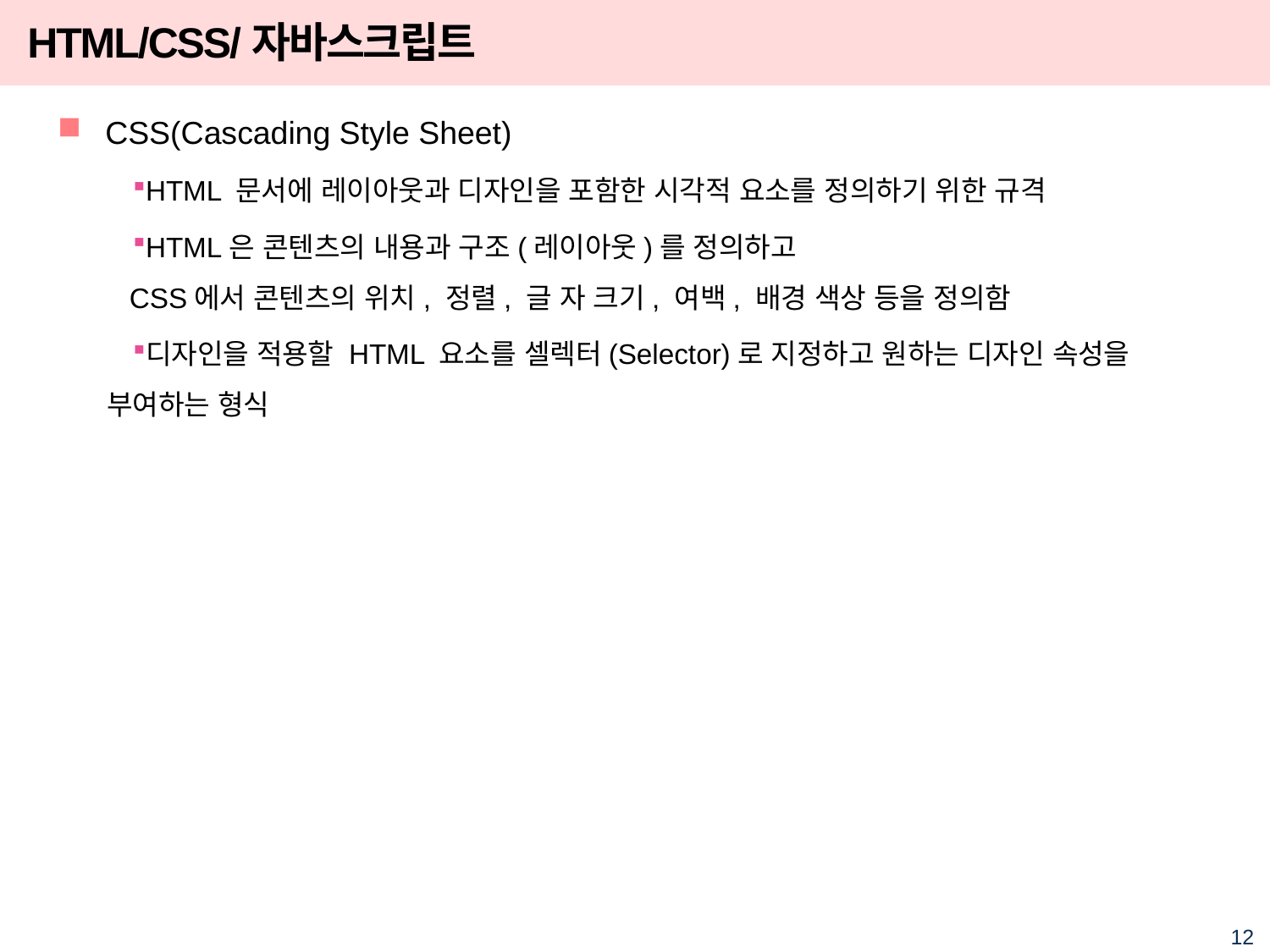

# HTML/CSS/자바스크립트
CSS(Cascading Style Sheet)
HTML 문서에 레이아웃과 디자인을 포함한 시각적 요소를 정의하기 위한 규격
HTML은 콘텐츠의 내용과 구조(레이아웃)를 정의하고
  CSS에서 콘텐츠의 위치, 정렬, 글 자 크기, 여백, 배경 색상 등을 정의함
디자인을 적용할 HTML 요소를 셀렉터(Selector)로 지정하고 원하는 디자인 속성을 부여하는 형식